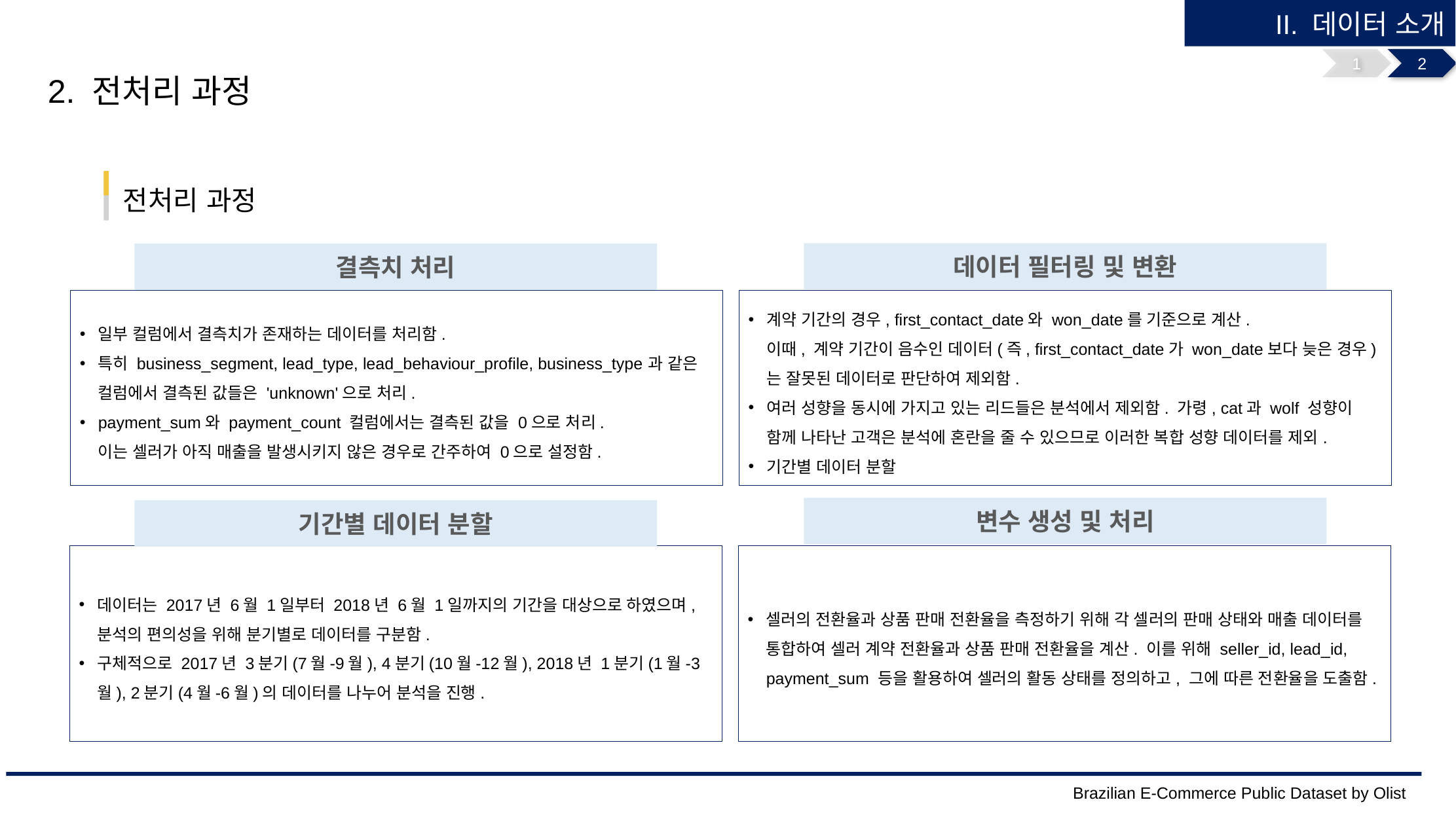

II. 데이터 소개
1
2
2. 전처리 과정

전처리 과정
데이터 필터링 및 변환
결측치 처리
일부 컬럼에서 결측치가 존재하는 데이터를 처리함.
특히 business_segment, lead_type, lead_behaviour_profile, business_type과 같은 컬럼에서 결측된 값들은 'unknown'으로 처리.
payment_sum와 payment_count 컬럼에서는 결측된 값을 0으로 처리.
이는 셀러가 아직 매출을 발생시키지 않은 경우로 간주하여 0으로 설정함.
계약 기간의 경우, first_contact_date와 won_date를 기준으로 계산.
이때, 계약 기간이 음수인 데이터(즉, first_contact_date가 won_date보다 늦은 경우)는 잘못된 데이터로 판단하여 제외함.
여러 성향을 동시에 가지고 있는 리드들은 분석에서 제외함. 가령, cat과 wolf 성향이 함께 나타난 고객은 분석에 혼란을 줄 수 있으므로 이러한 복합 성향 데이터를 제외.
기간별 데이터 분할
변수 생성 및 처리
기간별 데이터 분할
셀러의 전환율과 상품 판매 전환율을 측정하기 위해 각 셀러의 판매 상태와 매출 데이터를 통합하여 셀러 계약 전환율과 상품 판매 전환율을 계산. 이를 위해 seller_id, lead_id, payment_sum 등을 활용하여 셀러의 활동 상태를 정의하고, 그에 따른 전환율을 도출함.
데이터는 2017년 6월 1일부터 2018년 6월 1일까지의 기간을 대상으로 하였으며, 분석의 편의성을 위해 분기별로 데이터를 구분함.
구체적으로 2017년 3분기(7월-9월), 4분기(10월-12월), 2018년 1분기(1월-3월), 2분기(4월-6월)의 데이터를 나누어 분석을 진행.
Brazilian E-Commerce Public Dataset by Olist